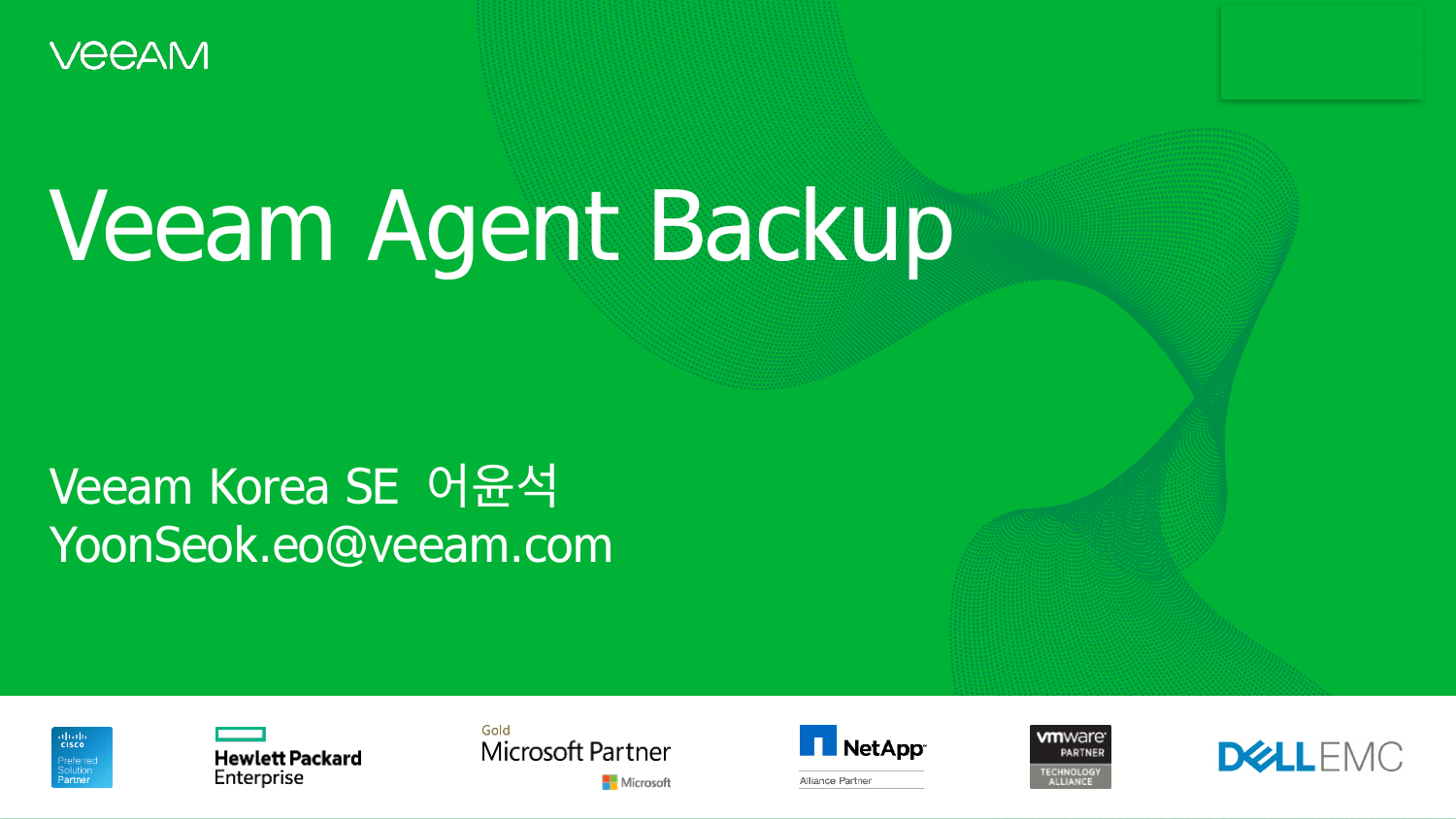

Veeam Agent Backup
Veeam Korea SE 어윤석
YoonSeok.eo@veeam.com